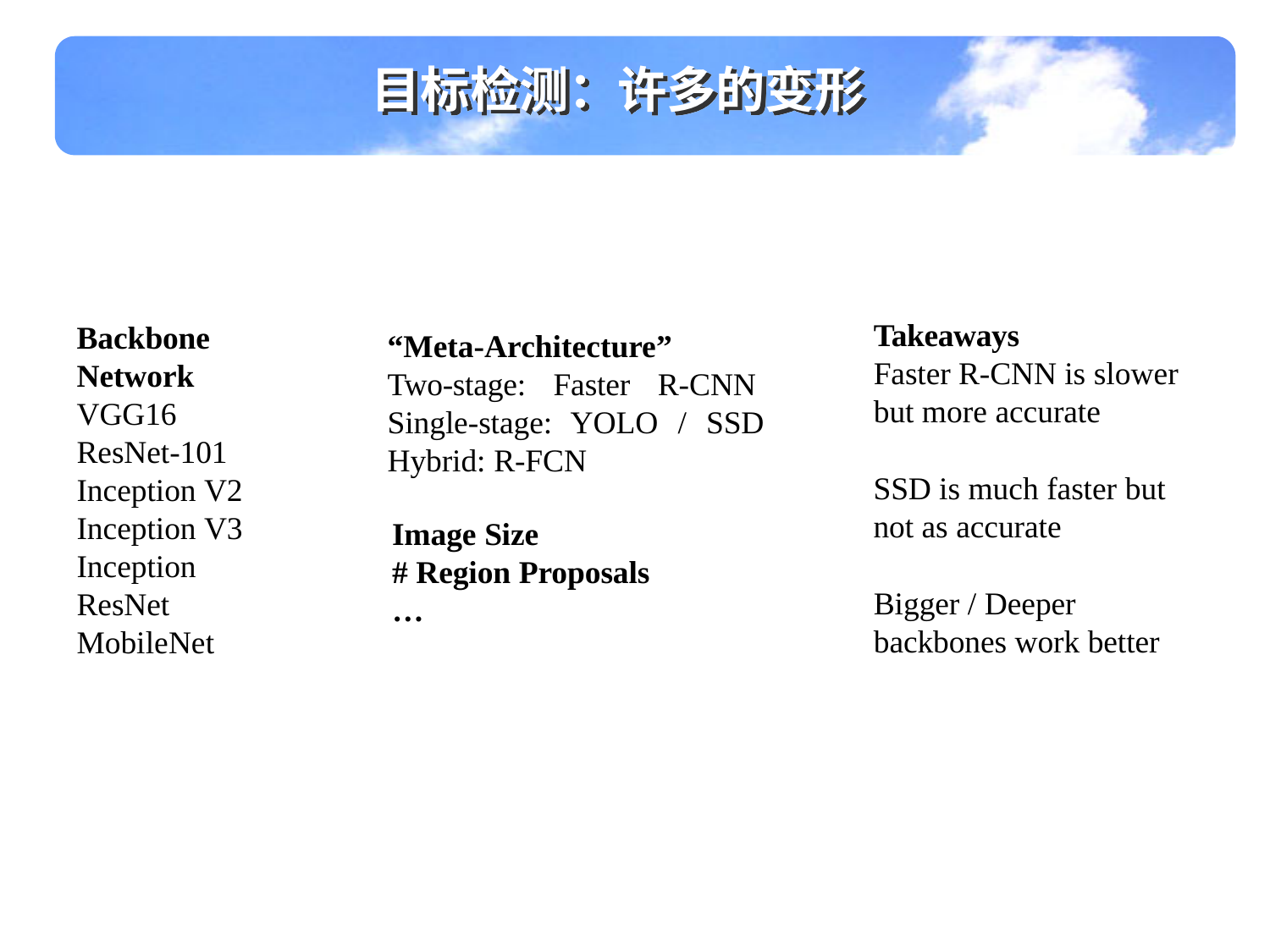

目标检测：许多的变形
Takeaways
Faster R-CNN is slower  but more accurate
Backbone  Network  VGG16
ResNet-101  Inception V2  Inception V3  Inception  ResNet  MobileNet
“Meta-Architecture”
Two-stage: Faster R-CNN  Single-stage: YOLO / SSD  Hybrid: R-FCN
SSD is much faster but  not as accurate
Image Size
# Region Proposals
…
Bigger / Deeper  backbones work better